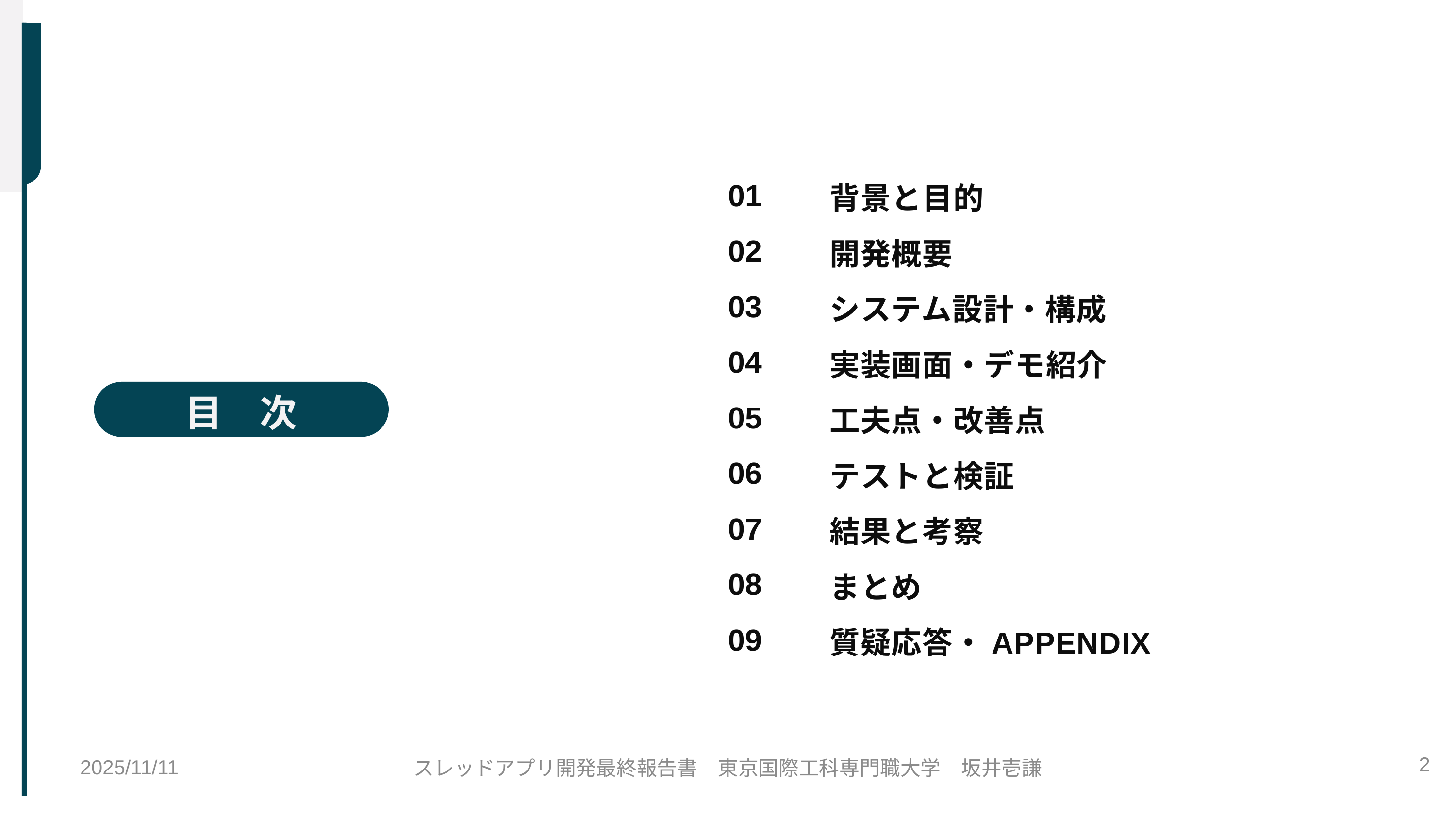

01
02
03
04
05
06
07
08
09
背景と目的
開発概要
システム設計・構成
実装画面・デモ紹介
工夫点・改善点
テストと検証
結果と考察
まとめ
質疑応答・APPENDIX

目　次
2025/11/11
2
スレッドアプリ開発最終報告書　東京国際工科専門職大学　坂井壱謙